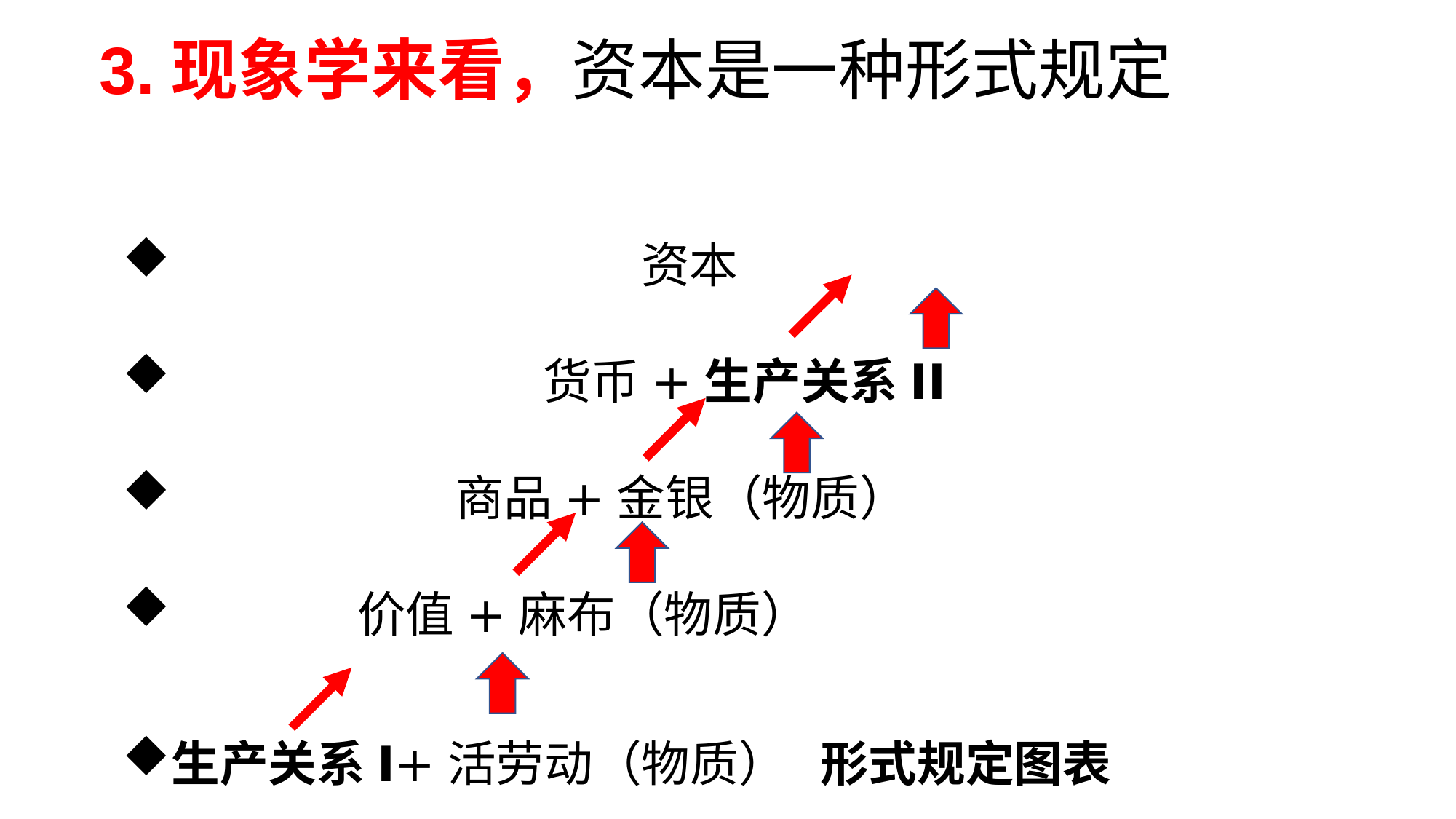

# 3.现象学来看，资本是一种形式规定
                                          资本

                                 货币+生产关系II

                         商品+金银（物质）

                价值+麻布（物质）

生产关系I+活劳动（物质）   形式规定图表